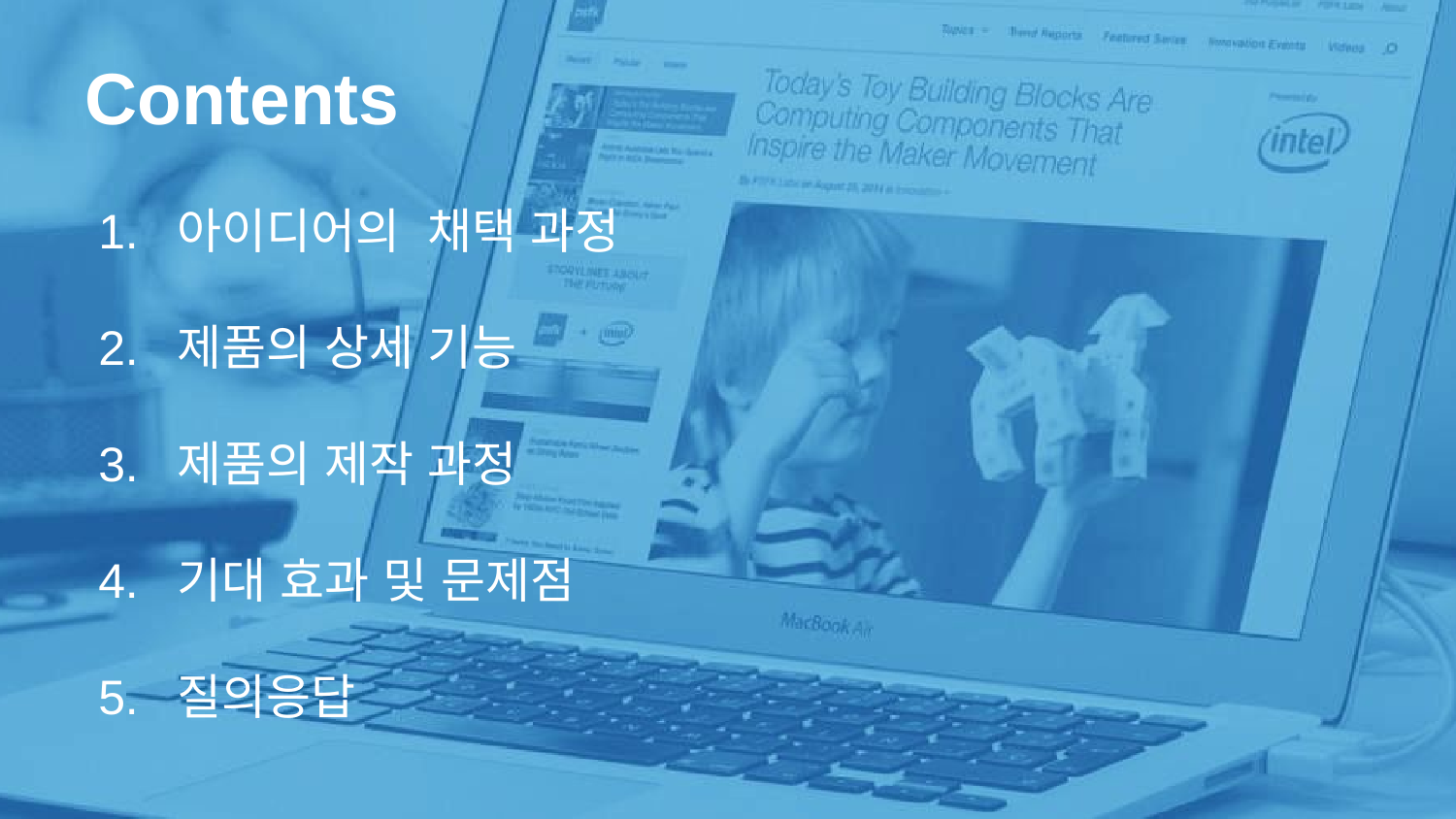

# Contents
1.  아이디어의  채택 과정

2.  제품의 상세 기능

3.  제품의 제작 과정

4.  기대 효과 및 문제점

5.  질의응답